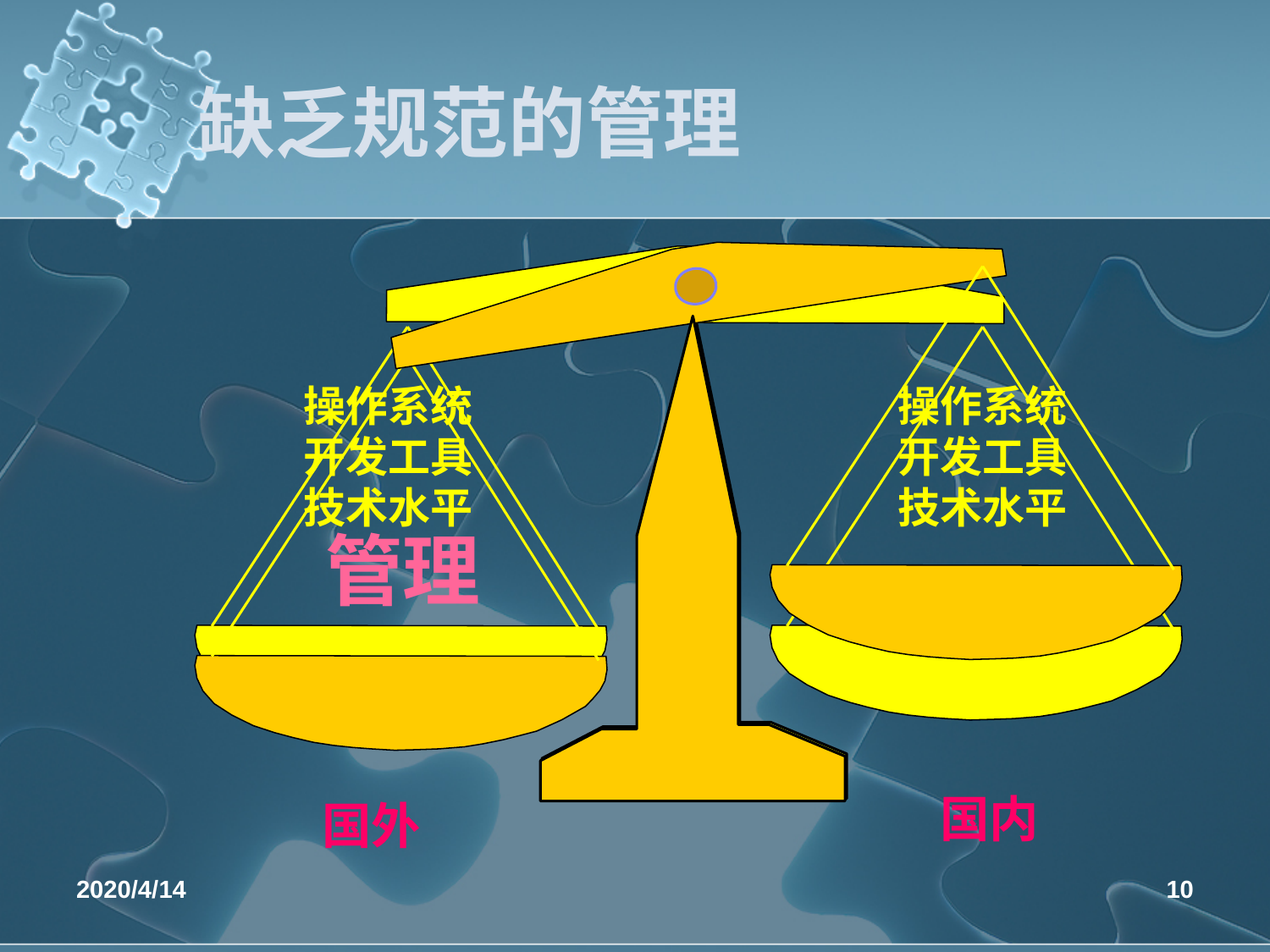

缺乏规范的管理

操作系统
开发工具
技术水平
操作系统
开发工具
技术水平
管理
国内
国外
2020/4/14
10